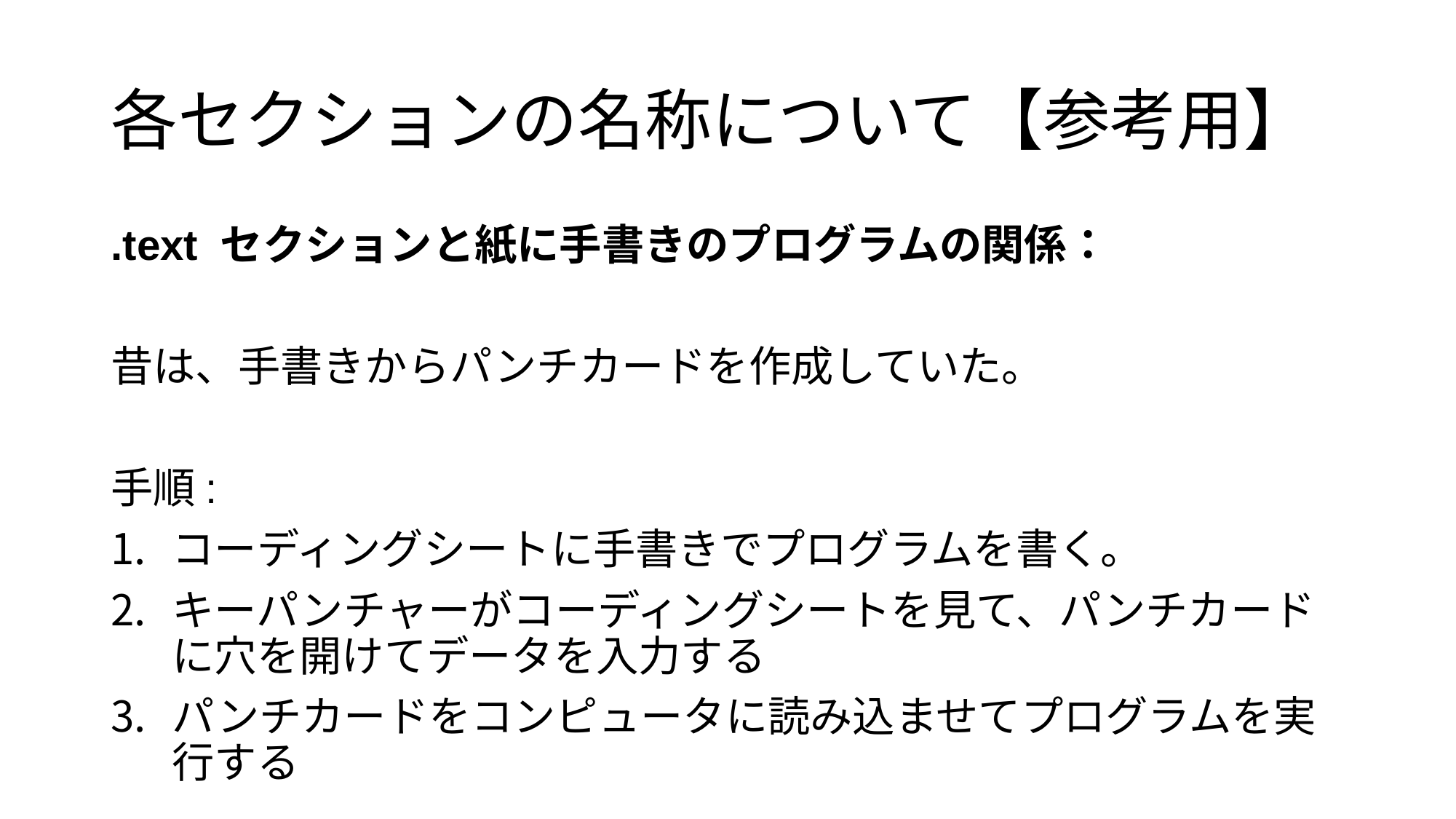

# 各セクションの名称について【参考用】
.text セクションと紙に手書きのプログラムの関係：

昔は、手書きからパンチカードを作成していた。

手順:
コーディングシートに手書きでプログラムを書く。
キーパンチャーがコーディングシートを見て、パンチカードに穴を開けてデータを入力する
パンチカードをコンピュータに読み込ませてプログラムを実行する